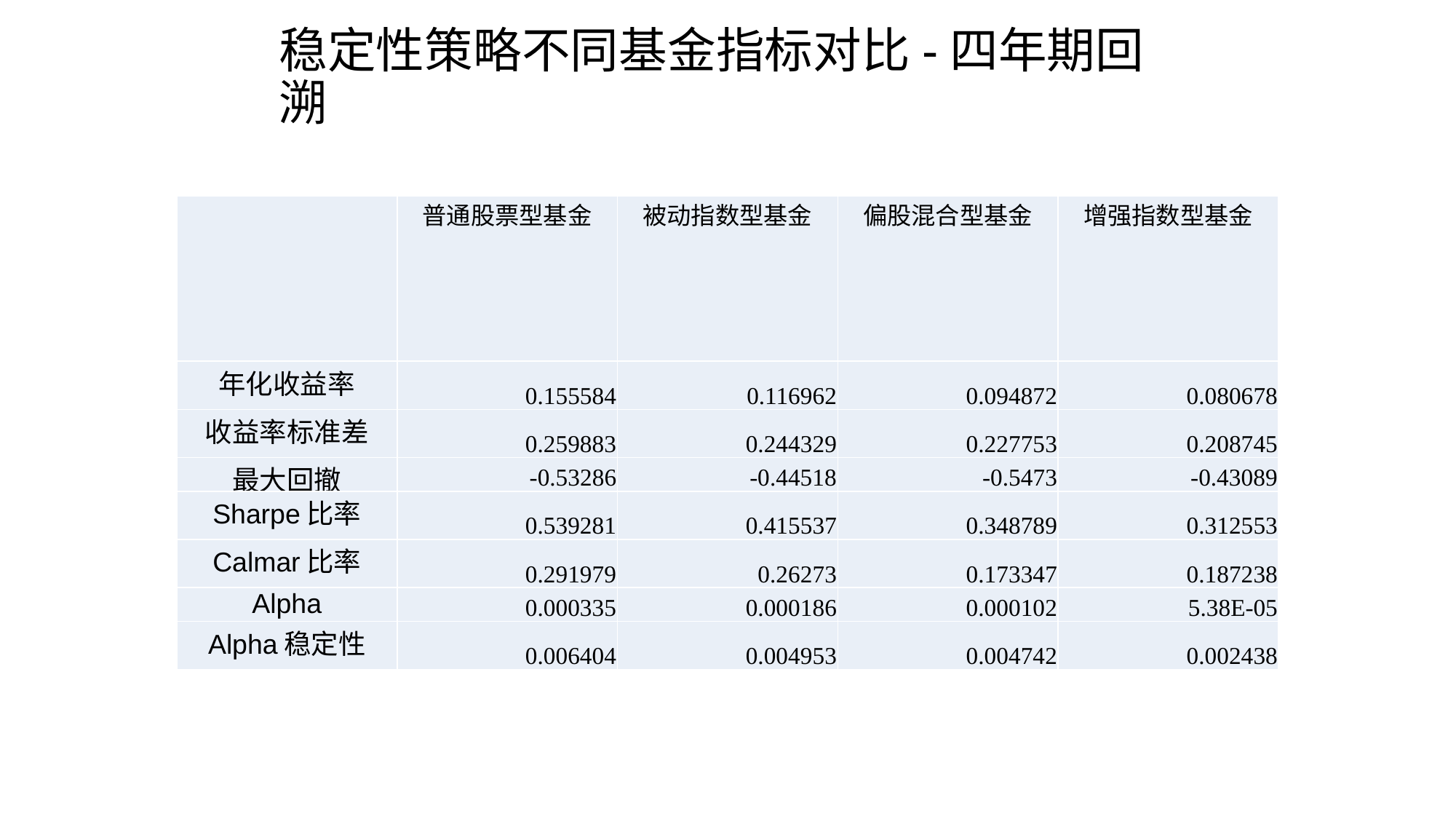

# 稳定性策略不同基金指标对比-四年期回溯
|  | 普通股票型基金 | 被动指数型基金 | 偏股混合型基金 | 增强指数型基金 |
| --- | --- | --- | --- | --- |
| 年化收益率 | 0.155584 | 0.116962 | 0.094872 | 0.080678 |
| 收益率标准差 | 0.259883 | 0.244329 | 0.227753 | 0.208745 |
| 最大回撤 | -0.53286 | -0.44518 | -0.5473 | -0.43089 |
| Sharpe比率 | 0.539281 | 0.415537 | 0.348789 | 0.312553 |
| Calmar比率 | 0.291979 | 0.26273 | 0.173347 | 0.187238 |
| Alpha | 0.000335 | 0.000186 | 0.000102 | 5.38E-05 |
| Alpha稳定性 | 0.006404 | 0.004953 | 0.004742 | 0.002438 |